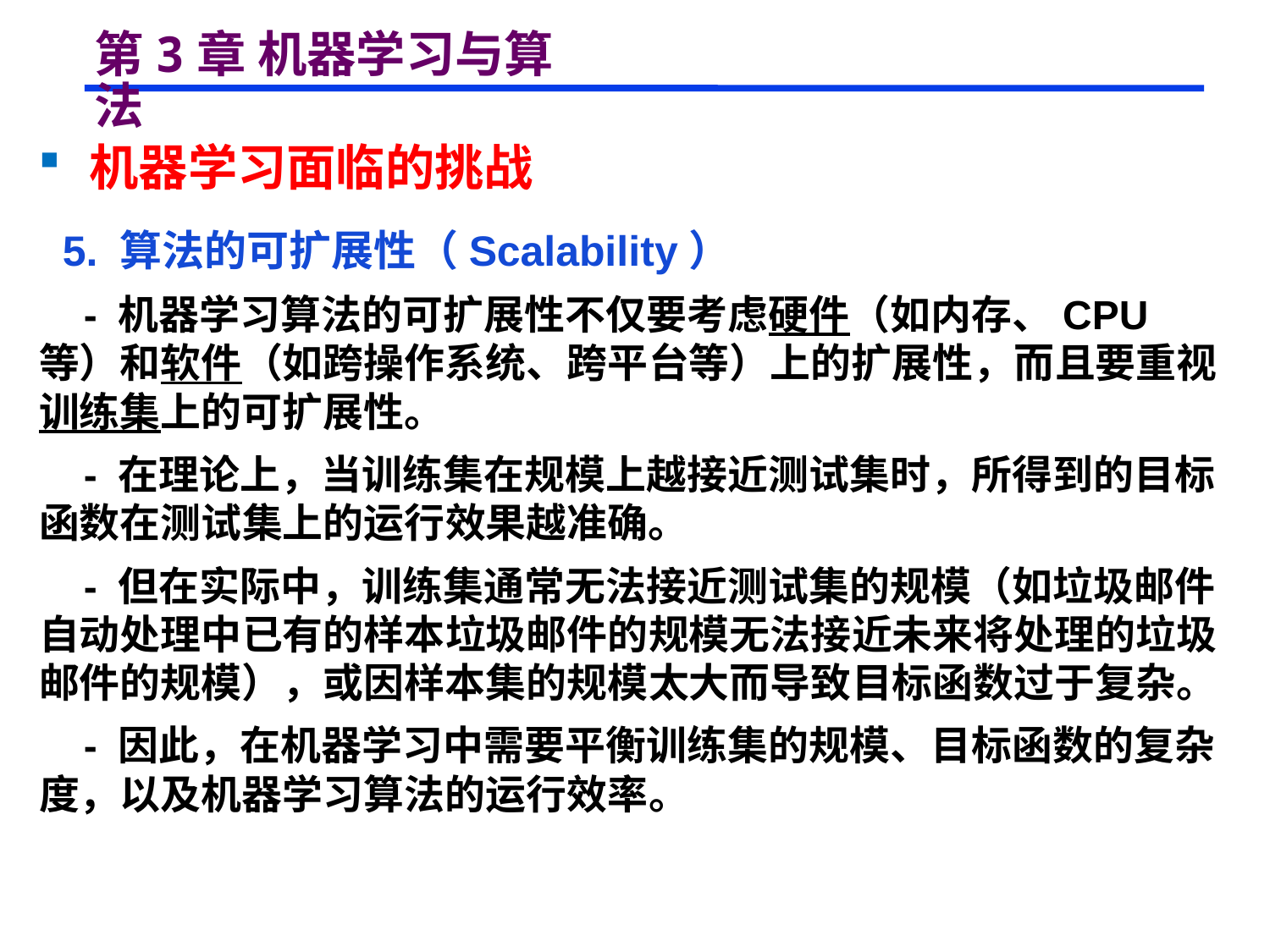

# 第3章 机器学习与算法
 机器学习面临的挑战
  5. 算法的可扩展性（Scalability）
    - 机器学习算法的可扩展性不仅要考虑硬件（如内存、CPU 等）和软件（如跨操作系统、跨平台等）上的扩展性，而且要重视训练集上的可扩展性。
    - 在理论上，当训练集在规模上越接近测试集时，所得到的目标函数在测试集上的运行效果越准确。
    - 但在实际中，训练集通常无法接近测试集的规模（如垃圾邮件自动处理中已有的样本垃圾邮件的规模无法接近未来将处理的垃圾邮件的规模），或因样本集的规模太大而导致目标函数过于复杂。
    - 因此，在机器学习中需要平衡训练集的规模、目标函数的复杂度，以及机器学习算法的运行效率。